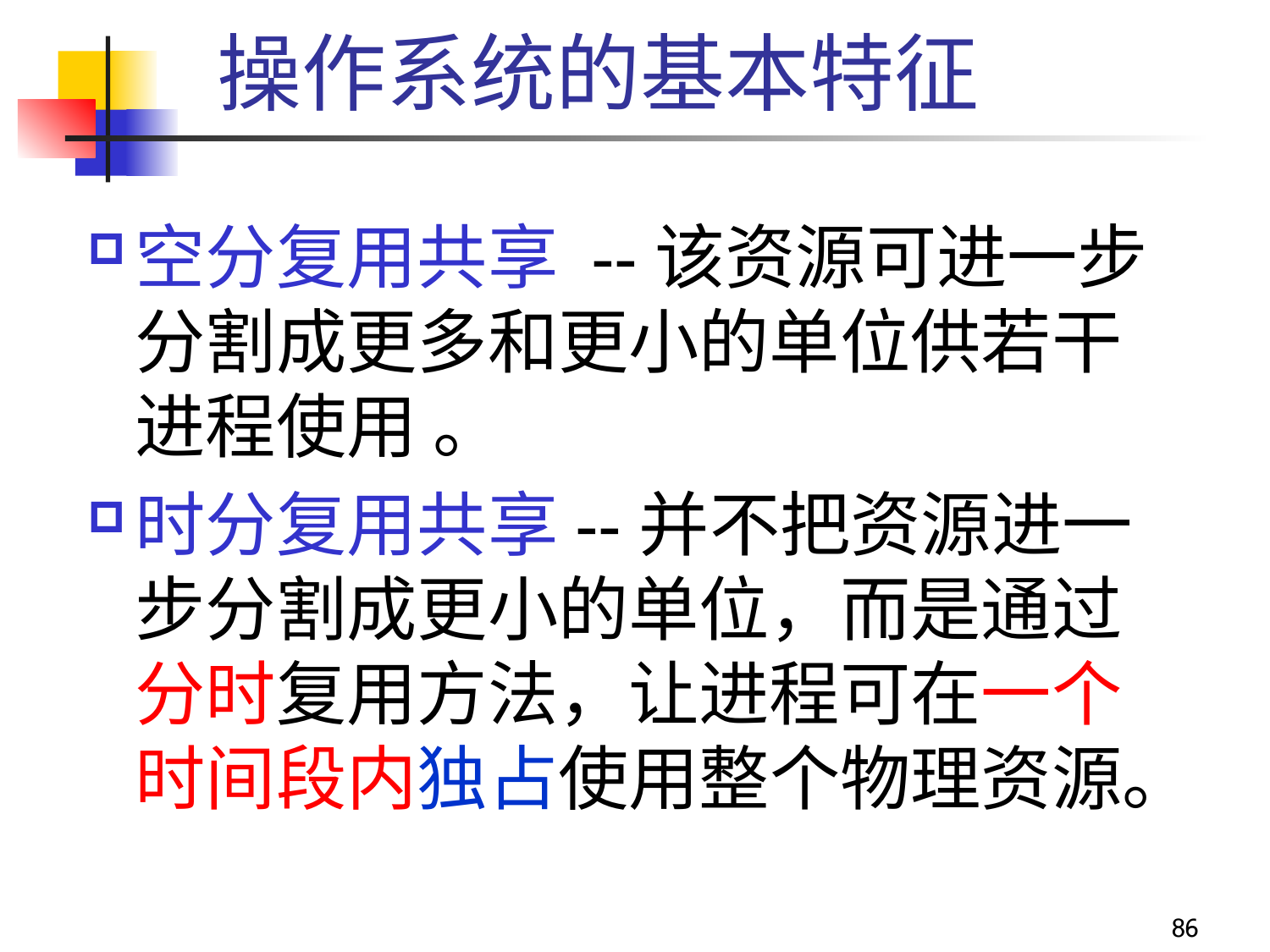

操作系统的基本特征
空分复用共享 --该资源可进一步分割成更多和更小的单位供若干进程使用 。
时分复用共享--并不把资源进一步分割成更小的单位，而是通过分时复用方法，让进程可在一个时间段内独占使用整个物理资源。
86